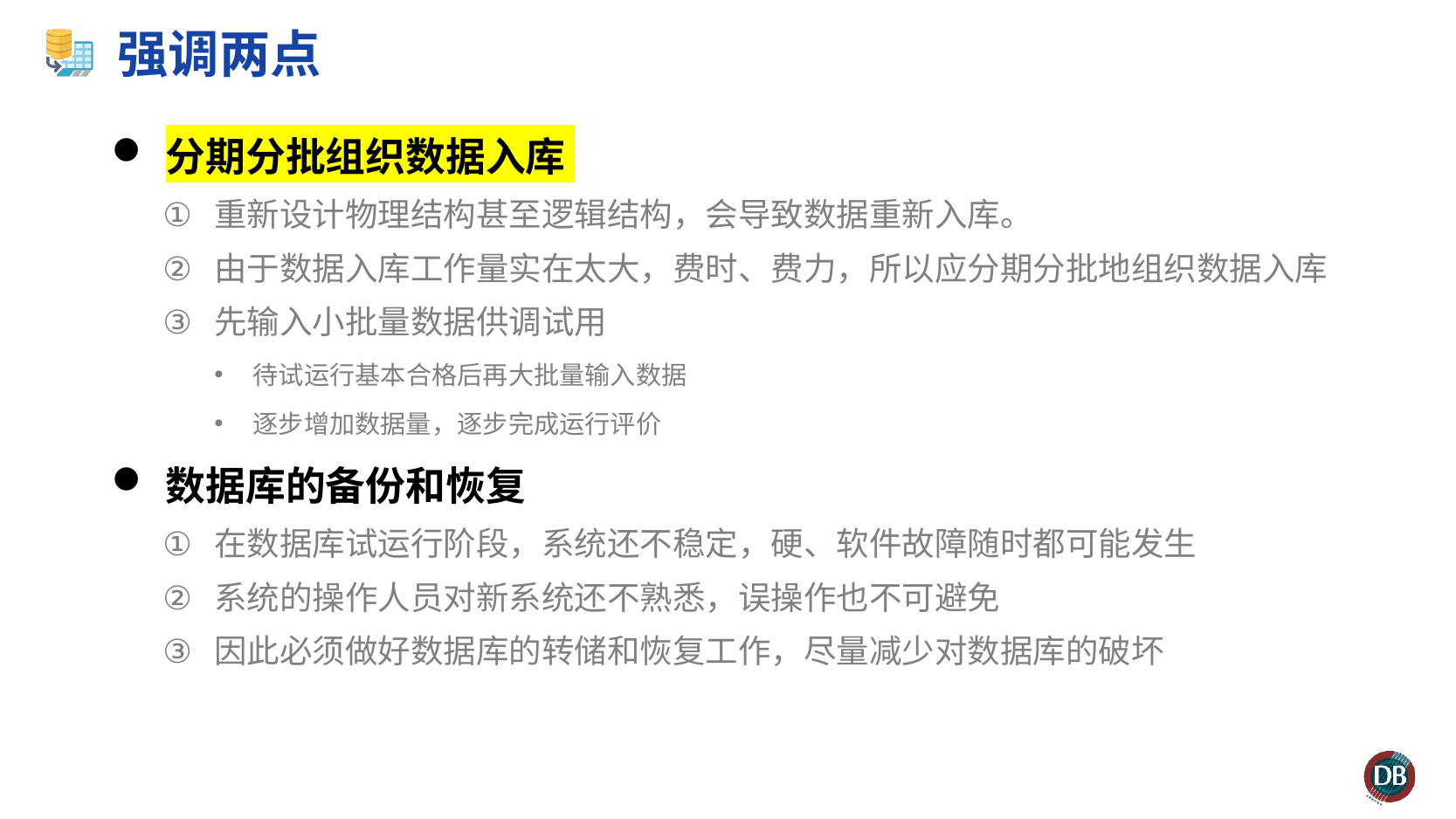

# 强调两点
分期分批组织数据入库
重新设计物理结构甚至逻辑结构，会导致数据重新入库。
由于数据入库工作量实在太大，费时、费力，所以应分期分批地组织数据入库
先输入小批量数据供调试用
待试运行基本合格后再大批量输入数据
逐步增加数据量，逐步完成运行评价
数据库的备份和恢复
在数据库试运行阶段，系统还不稳定，硬、软件故障随时都可能发生
系统的操作人员对新系统还不熟悉，误操作也不可避免
因此必须做好数据库的转储和恢复工作，尽量减少对数据库的破坏